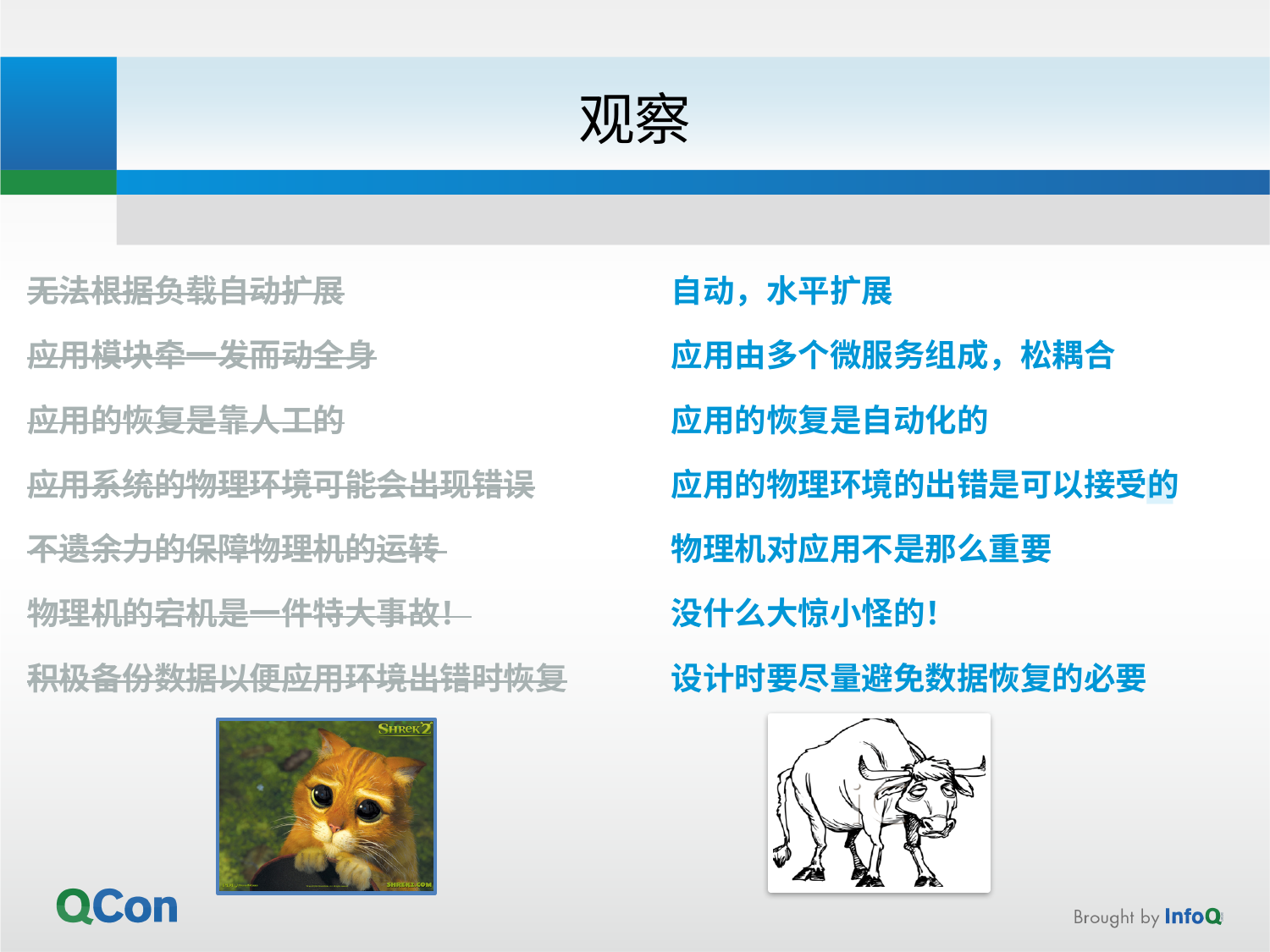

# 观察
| 无法根据负载自动扩展 | 自动，水平扩展 |
| --- | --- |
| 应用模块牵一发而动全身 | 应用由多个微服务组成，松耦合 |
| 应用的恢复是靠人工的 | 应用的恢复是自动化的 |
| 应用系统的物理环境可能会出现错误 | 应用的物理环境的出错是可以接受的 |
| 不遗余力的保障物理机的运转 | 物理机对应用不是那么重要 |
| 物理机的宕机是一件特大事故！ | 没什么大惊小怪的！ |
| 积极备份数据以便应用环境出错时恢复 | 设计时要尽量避免数据恢复的必要 |